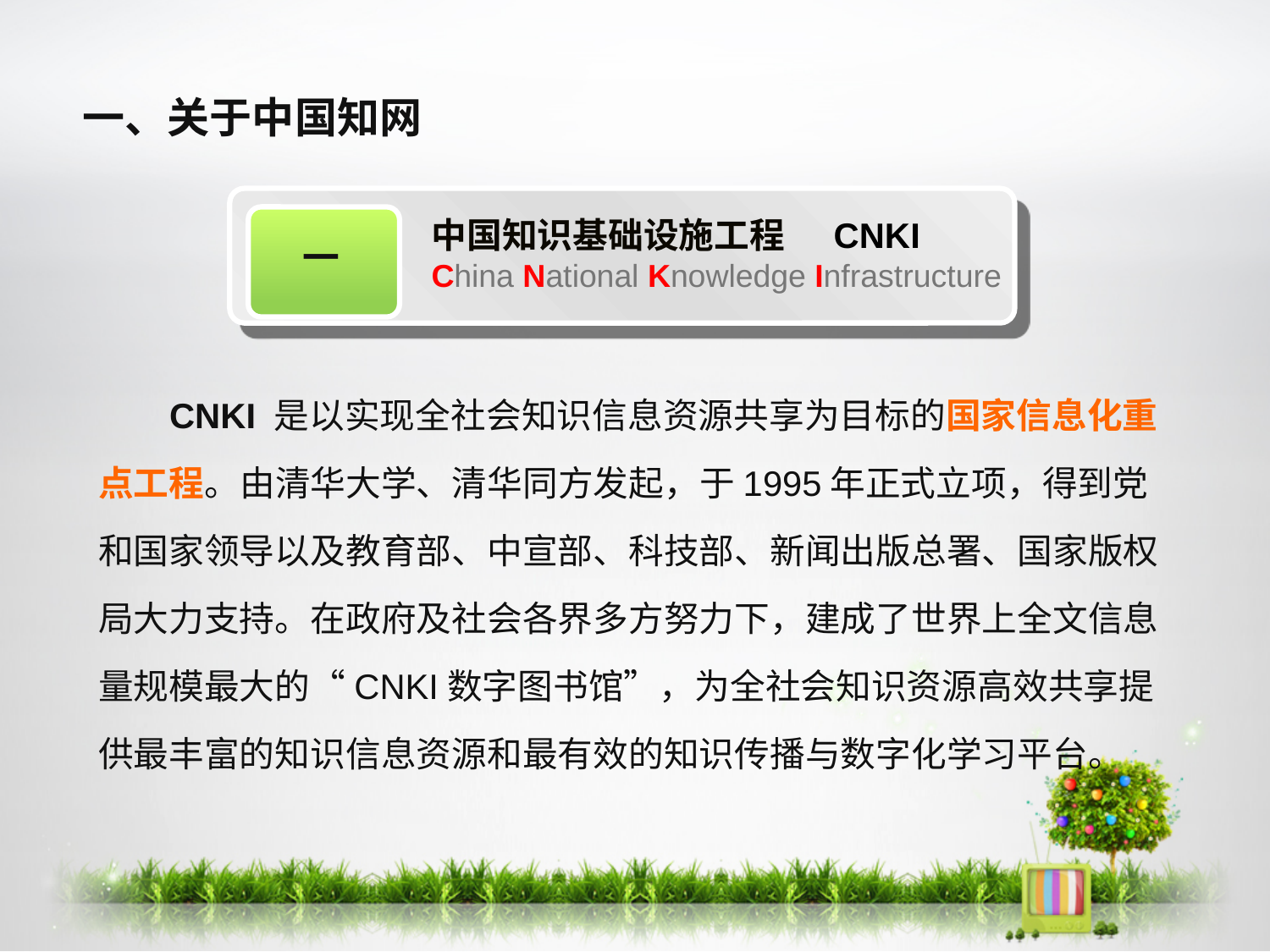

一、关于中国知网

一
中国知识基础设施工程     CNKI
China National Knowledge Infrastructure
　　CNKI 是以实现全社会知识信息资源共享为目标的国家信息化重点工程。由清华大学、清华同方发起，于1995年正式立项，得到党和国家领导以及教育部、中宣部、科技部、新闻出版总署、国家版权局大力支持。在政府及社会各界多方努力下，建成了世界上全文信息量规模最大的“CNKI数字图书馆”，为全社会知识资源高效共享提供最丰富的知识信息资源和最有效的知识传播与数字化学习平台。